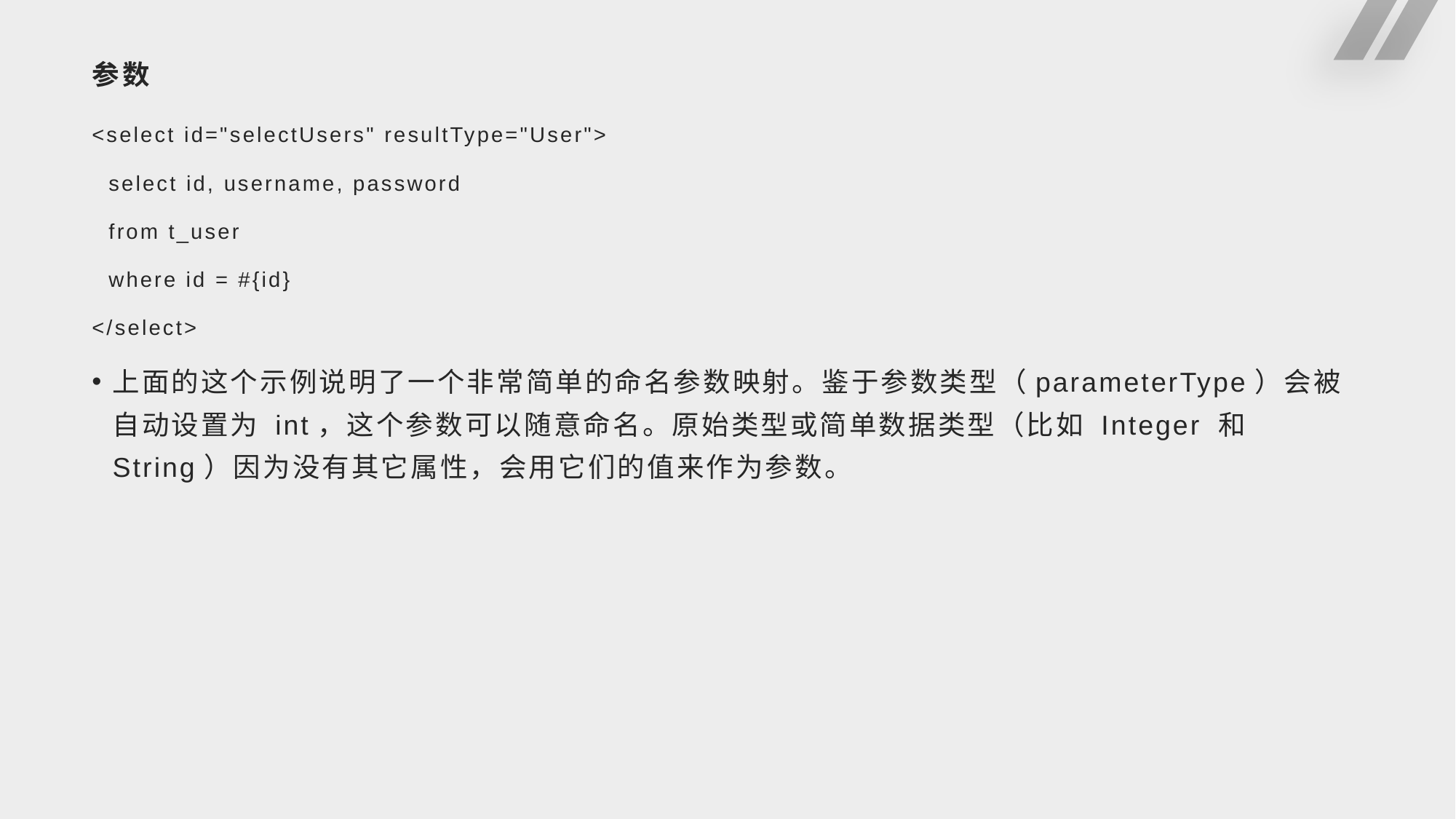

# 参数
<select id="selectUsers" resultType="User">
  select id, username, password
  from t_user
  where id = #{id}
</select>
上面的这个示例说明了一个非常简单的命名参数映射。鉴于参数类型（parameterType）会被自动设置为 int，这个参数可以随意命名。原始类型或简单数据类型（比如 Integer 和 String）因为没有其它属性，会用它们的值来作为参数。